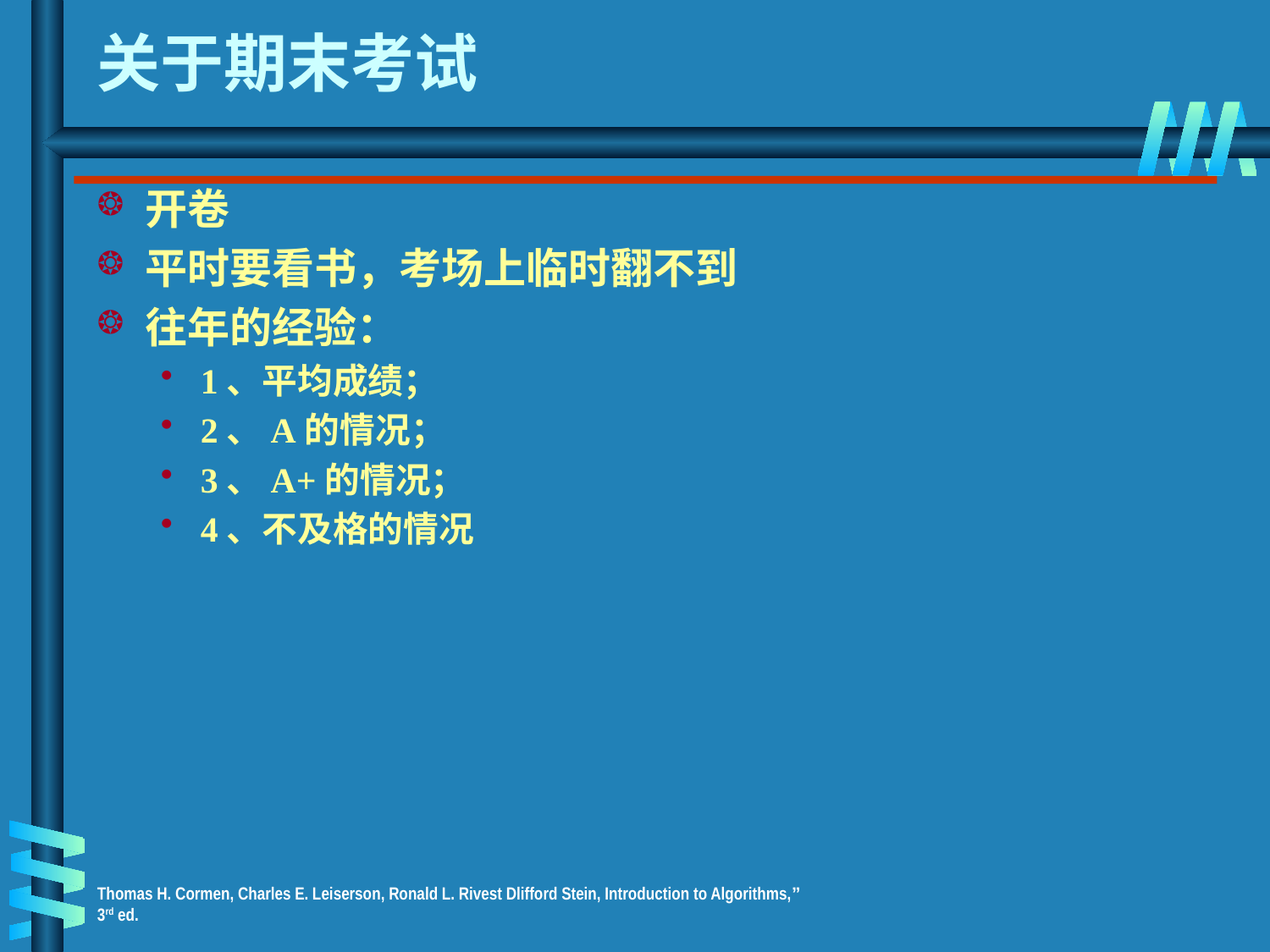

# 关于期末考试
开卷
平时要看书，考场上临时翻不到
往年的经验：
1、平均成绩；
2、A的情况；
3、A+的情况；
4、不及格的情况